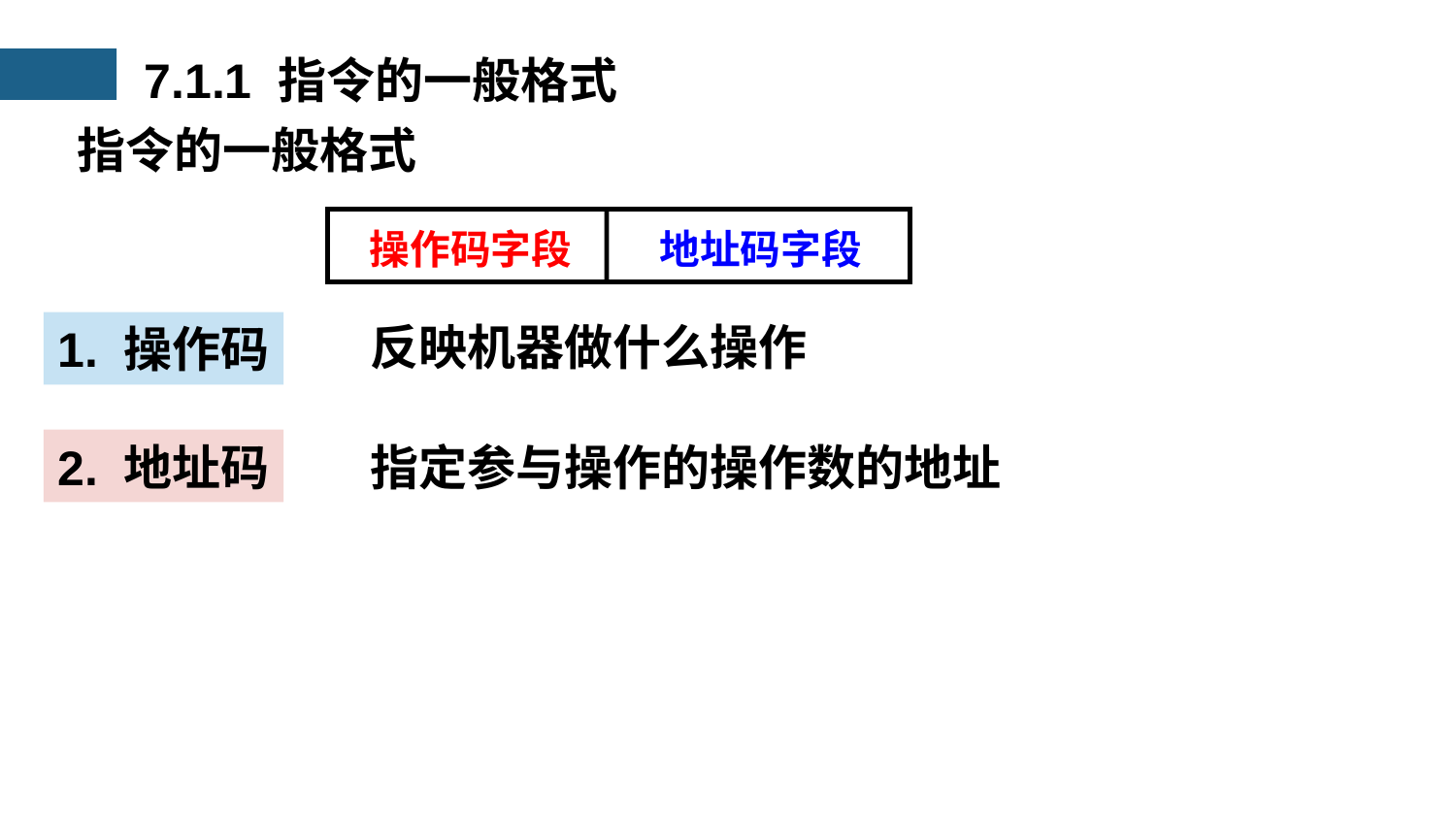

7.1.1 指令的一般格式
指令的一般格式
  操作码字段        地址码字段

反映机器做什么操作
1. 操作码
指定参与操作的操作数的地址
2. 地址码